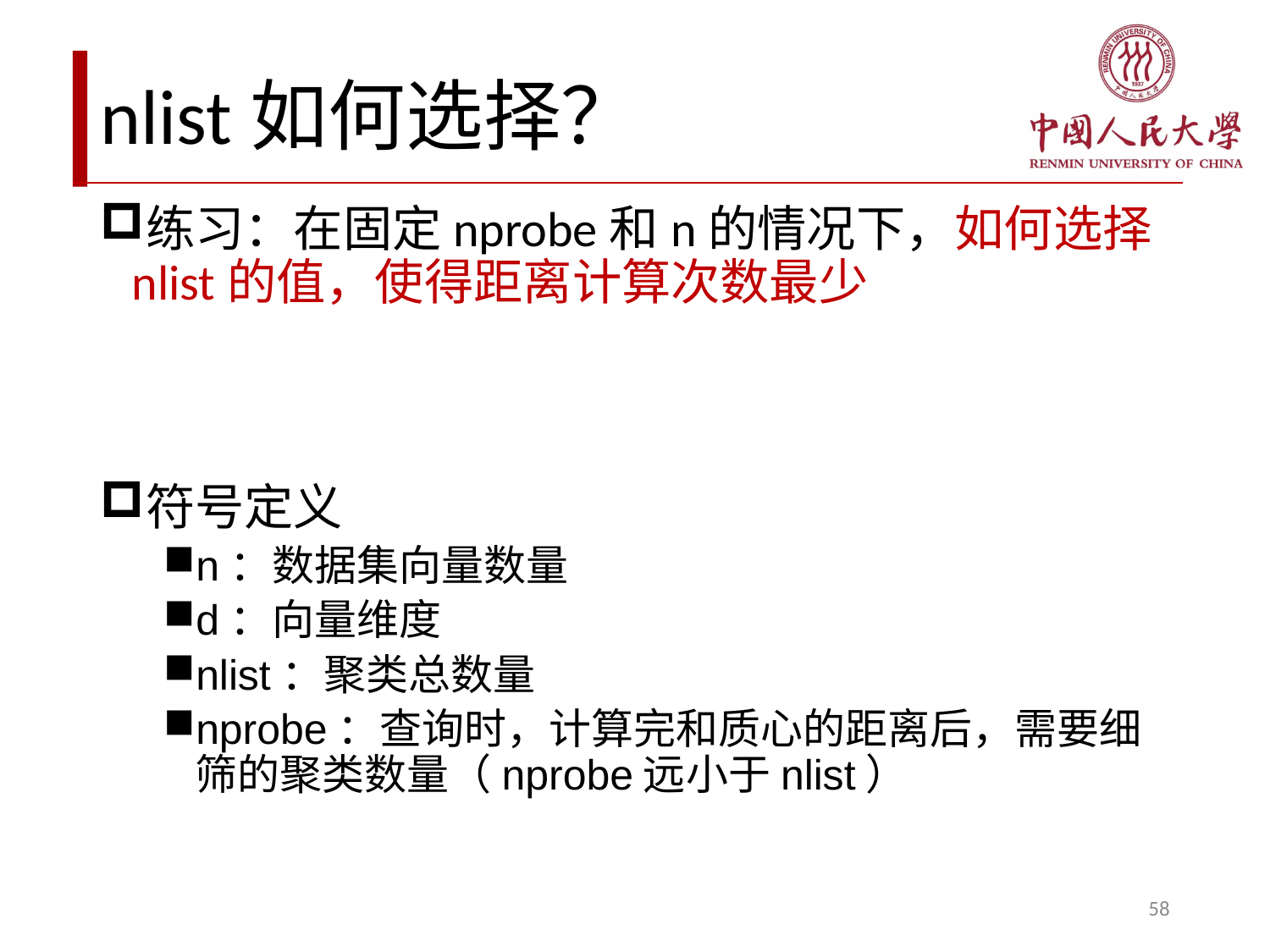

# nlist如何选择？
练习：在固定nprobe和n的情况下，如何选择nlist的值，使得距离计算次数最少
符号定义
n：数据集向量数量
d：向量维度
nlist：聚类总数量
nprobe：查询时，计算完和质心的距离后，需要细筛的聚类数量（nprobe远小于nlist）

58